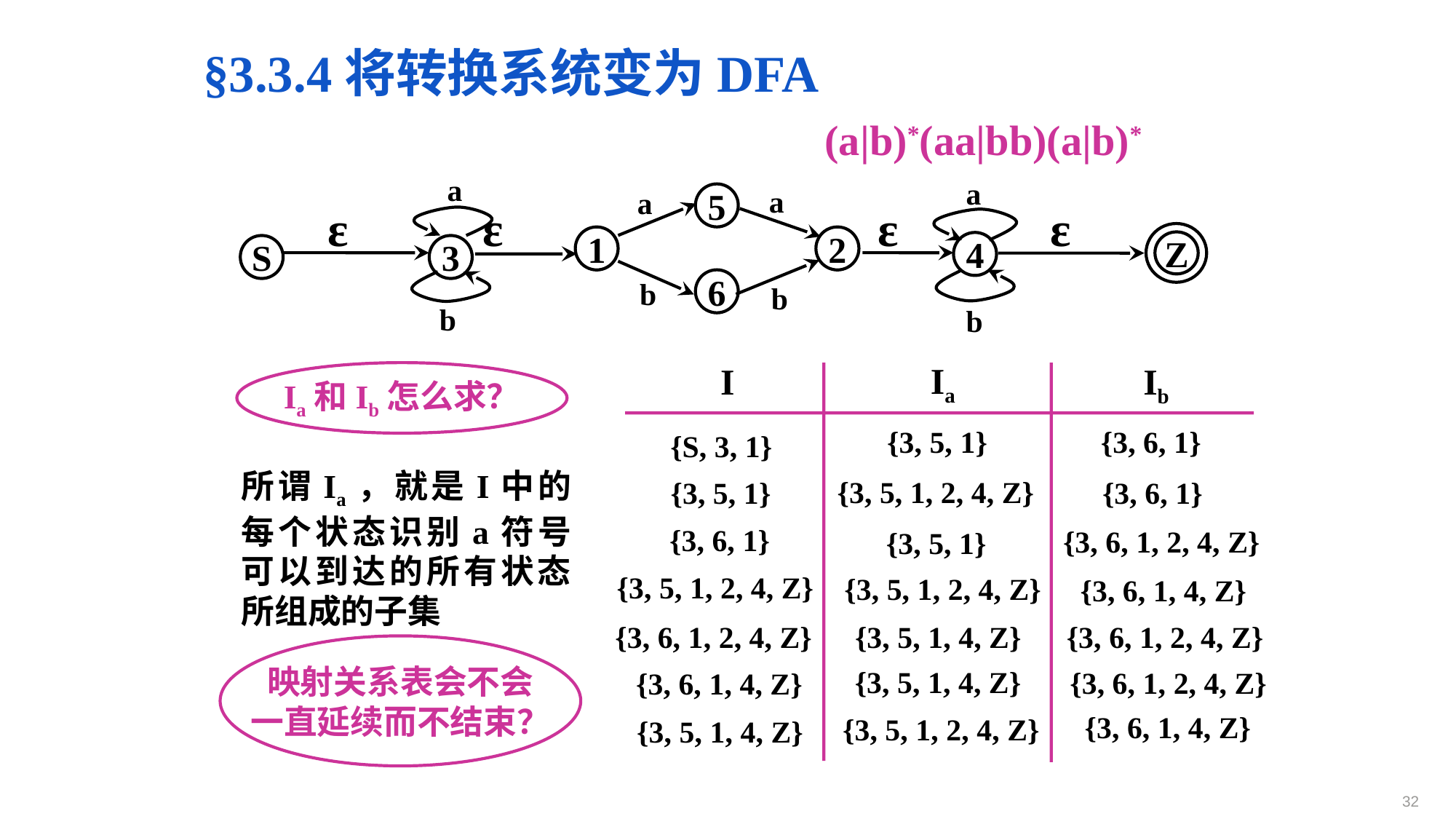

§3.3.4将转换系统变为DFA
(a|b)*(aa|bb)(a|b)*
a
a
a
a
5
ε
ε
ε
ε

Z
1
2
4
S
3

b
6

b
b
b
Ia
Ib
I
Ia和Ib怎么求？

{3, 5, 1}
{3, 6, 1}
{S, 3, 1}
所谓Ia，就是I中的每个状态识别a符号可以到达的所有状态所组成的子集
{3, 5, 1, 2, 4, Z}
 {3, 5, 1}
{3, 6, 1}
{3, 6, 1}
{3, 6, 1, 2, 4, Z}
{3, 5, 1}
{3, 5, 1, 2, 4, Z}
{3, 6, 1, 4, Z}
 {3, 6, 1, 2, 4, Z}
{3, 5, 1, 4, Z}
{3, 6, 1, 2, 4, Z}
{3, 5, 1, 4, Z}
{3, 6, 1, 2, 4, Z}
 {3, 6, 1, 4, Z}
{3, 6, 1, 4, Z}
{3, 5, 1, 2, 4, Z}
 {3, 5, 1, 4, Z}
{3, 5, 1, 2, 4, Z}
映射关系表会不会
一直延续而不结束？
32